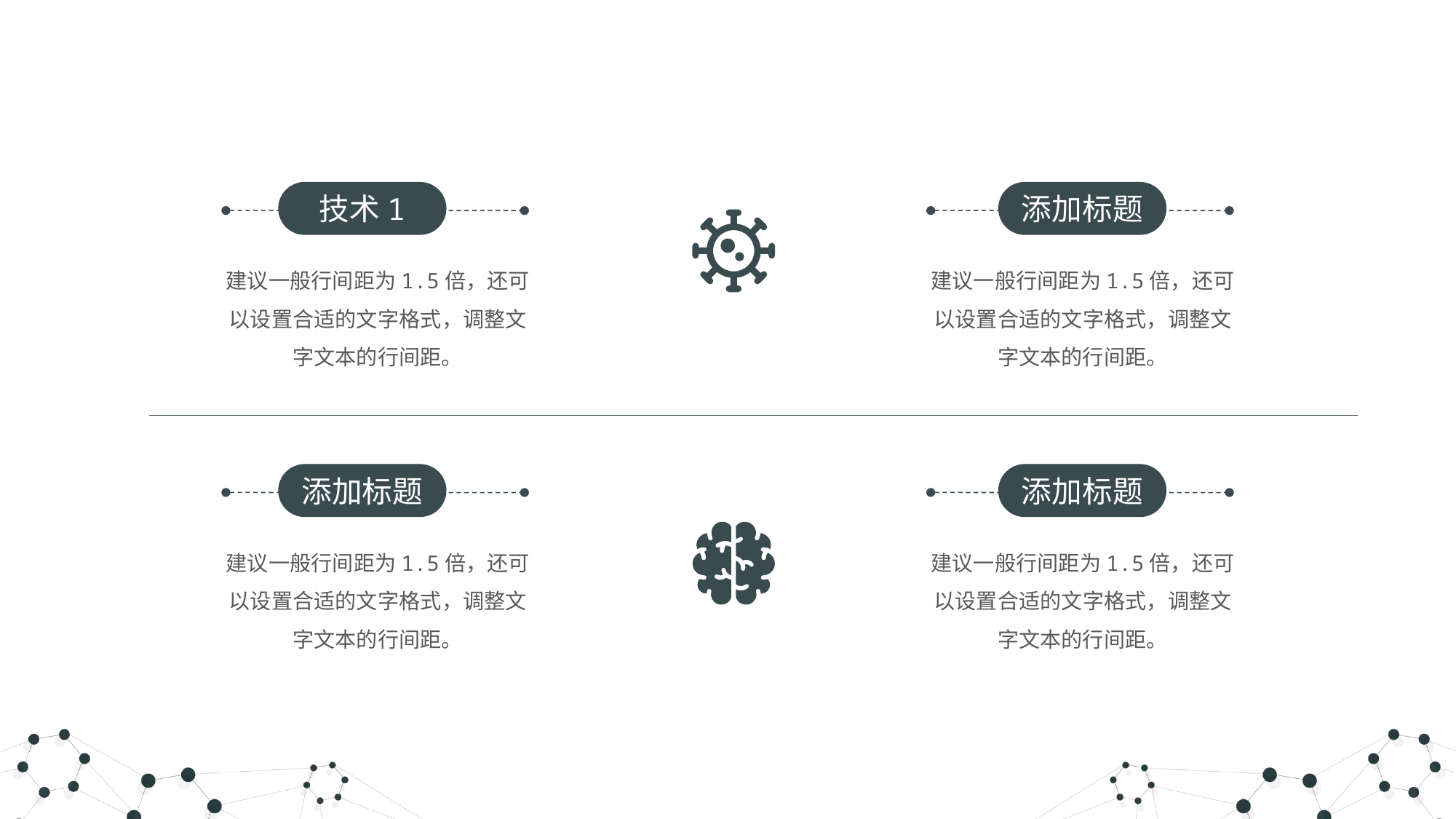

技术1
添加标题

建议一般行间距为1.5倍，还可以设置合适的文字格式，调整文字文本的行间距。
建议一般行间距为1.5倍，还可以设置合适的文字格式，调整文字文本的行间距。

添加标题
添加标题

建议一般行间距为1.5倍，还可以设置合适的文字格式，调整文字文本的行间距。
建议一般行间距为1.5倍，还可以设置合适的文字格式，调整文字文本的行间距。